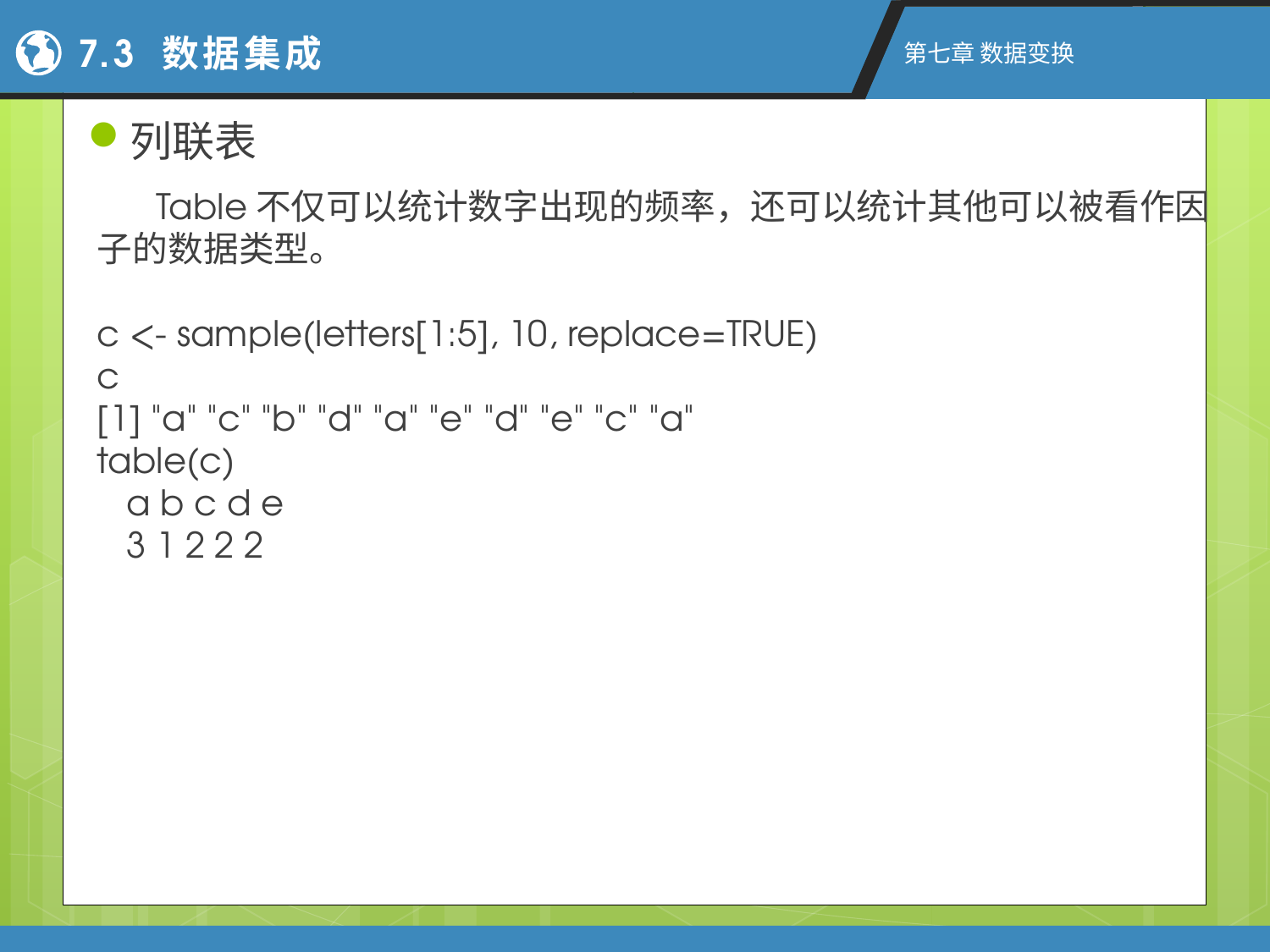

7.3 数据集成

第七章 数据变换
列联表
      Table不仅可以统计数字出现的频率，还可以统计其他可以被看作因子的数据类型。

c <- sample(letters[1:5], 10, replace=TRUE)
c
[1] "a" "c" "b" "d" "a" "e" "d" "e" "c" "a"
table(c)
   a b c d e
   3 1 2 2 2